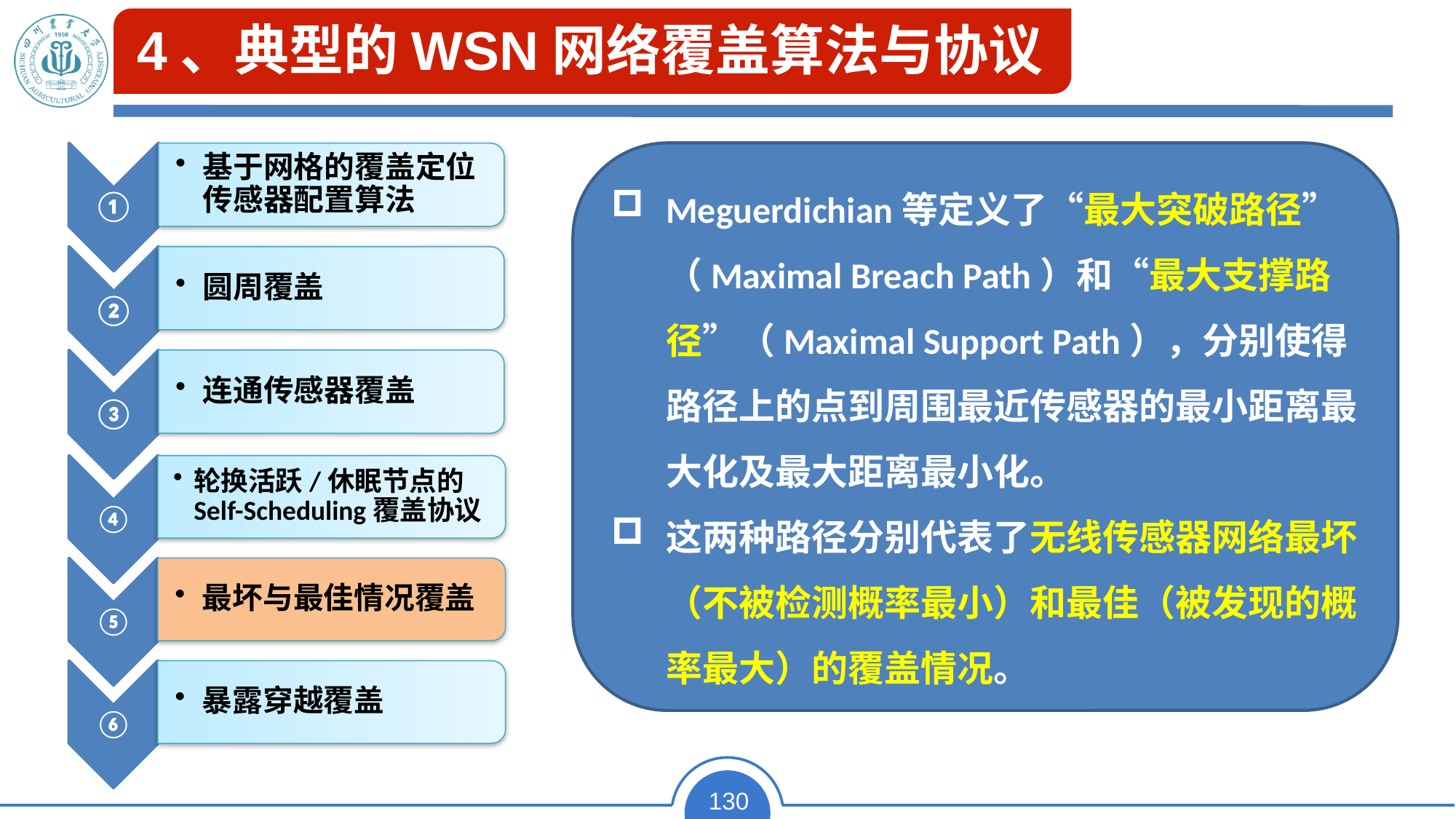

# 4、典型的WSN网络覆盖算法与协议
Meguerdichian等定义了“最大突破路径”（Maximal Breach Path）和“最大支撑路径”（Maximal Support Path），分别使得路径上的点到周围最近传感器的最小距离最大化及最大距离最小化。
这两种路径分别代表了无线传感器网络最坏（不被检测概率最小）和最佳（被发现的概率最大）的覆盖情况。
①
基于网格的覆盖定位传感器配置算法
②
圆周覆盖
③
连通传感器覆盖
④
轮换活跃/休眠节点的Self-Scheduling覆盖协议
⑤
最坏与最佳情况覆盖
⑥
暴露穿越覆盖